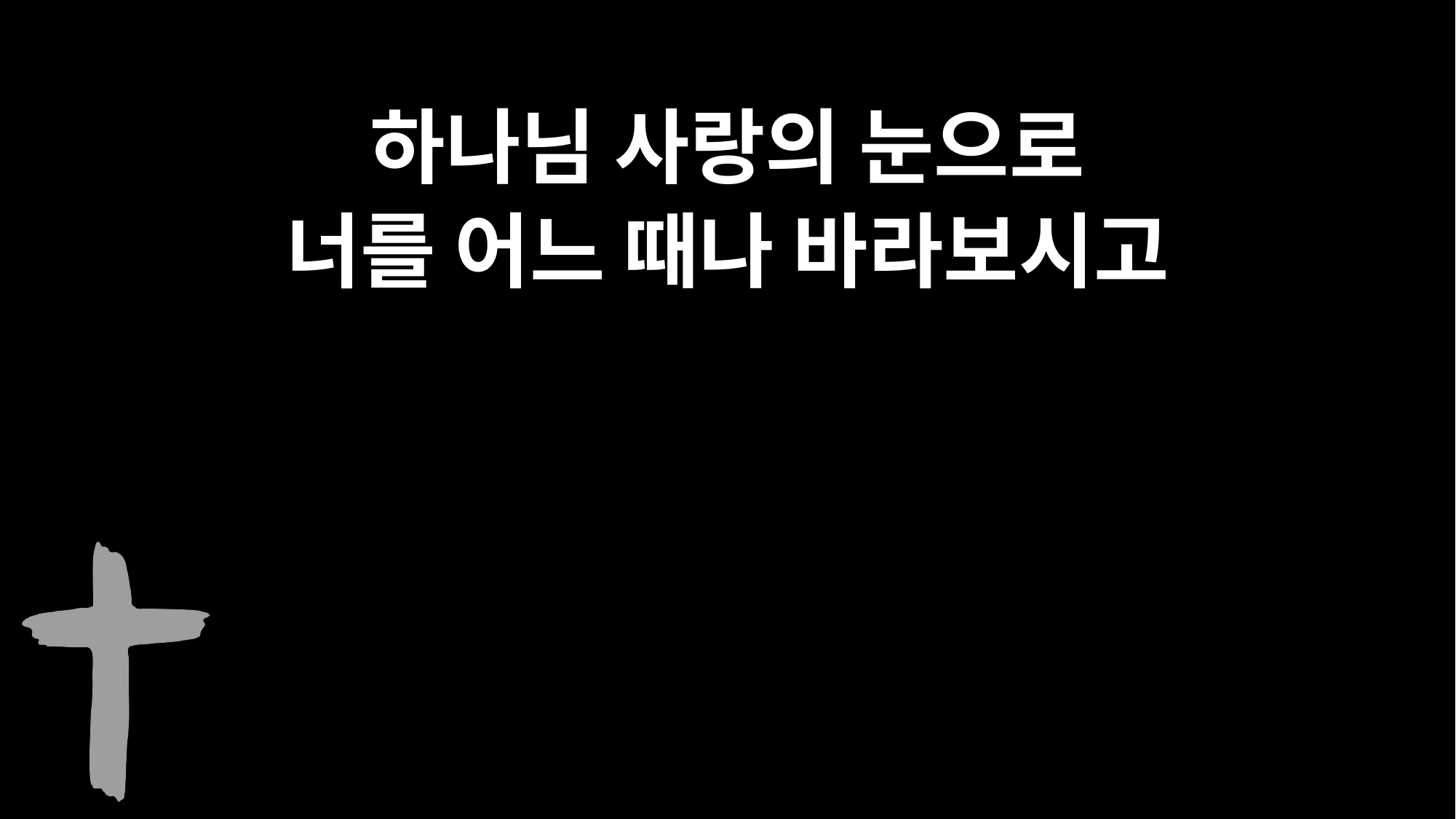

하나님 사랑의 눈으로
너를 어느 때나 바라보시고